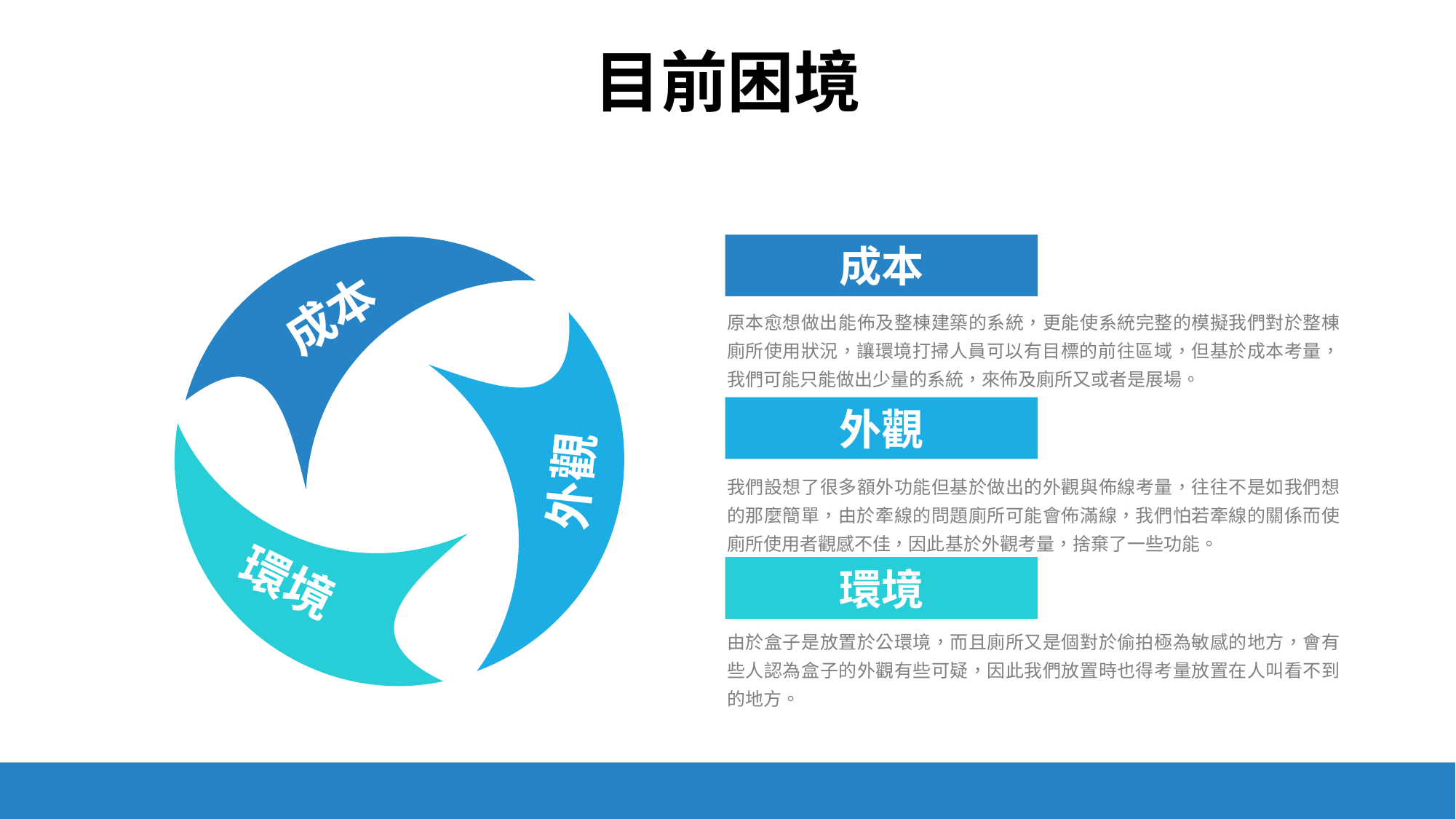

目前困境
成本

成本
原本愈想做出能佈及整棟建築的系統，更能使系統完整的模擬我們對於整棟廁所使用狀況，讓環境打掃人員可以有目標的前往區域，但基於成本考量，我們可能只能做出少量的系統，來佈及廁所又或者是展場。

外觀
外觀

環境
我們設想了很多額外功能但基於做出的外觀與佈線考量，往往不是如我們想的那麼簡單，由於牽線的問題廁所可能會佈滿線，我們怕若牽線的關係而使廁所使用者觀感不佳，因此基於外觀考量，捨棄了一些功能。
環境
由於盒子是放置於公環境，而且廁所又是個對於偷拍極為敏感的地方，會有些人認為盒子的外觀有些可疑，因此我們放置時也得考量放置在人叫看不到的地方。